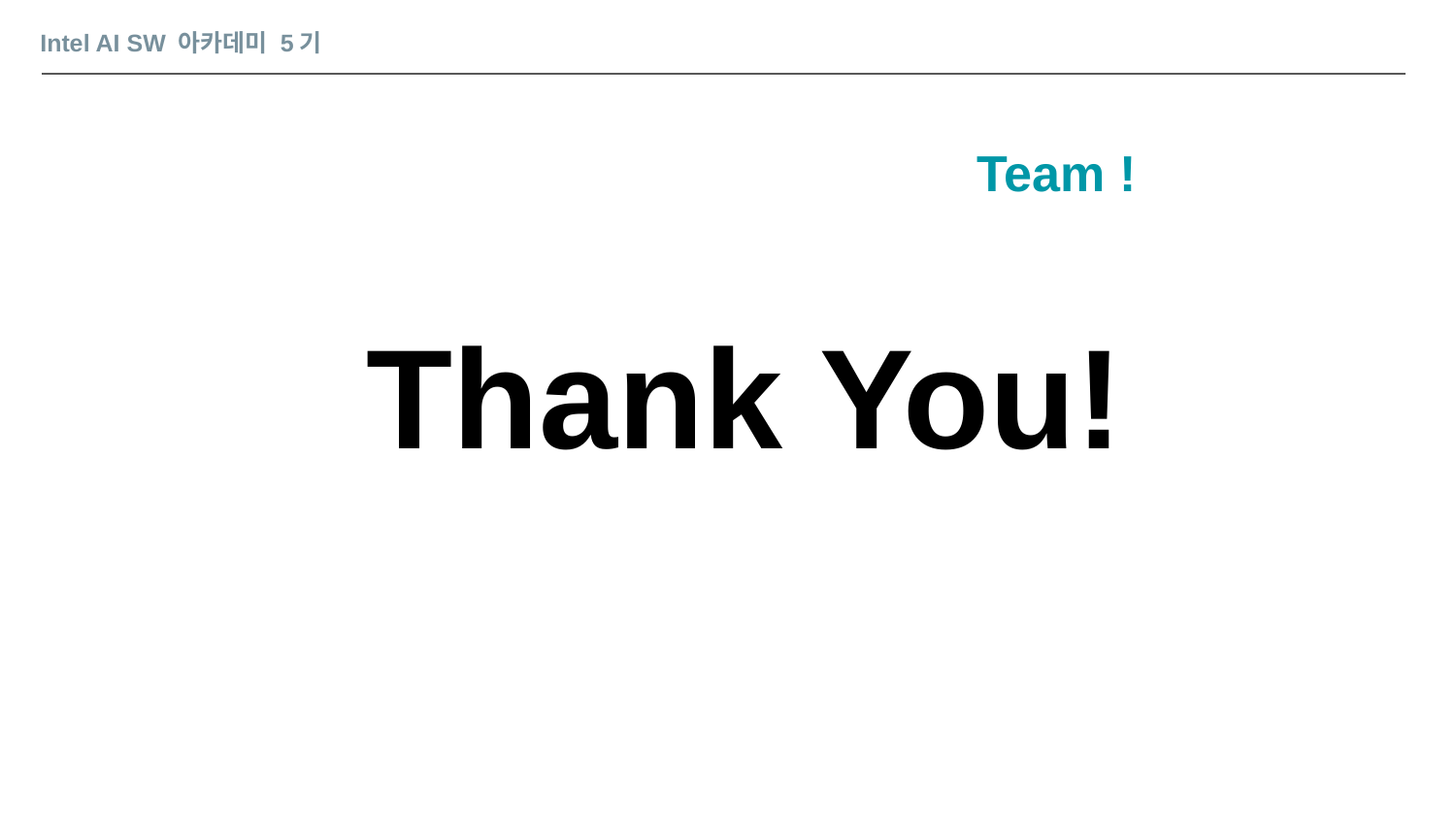

Intel AI SW 아카데미 5기
Team !
Thank You!